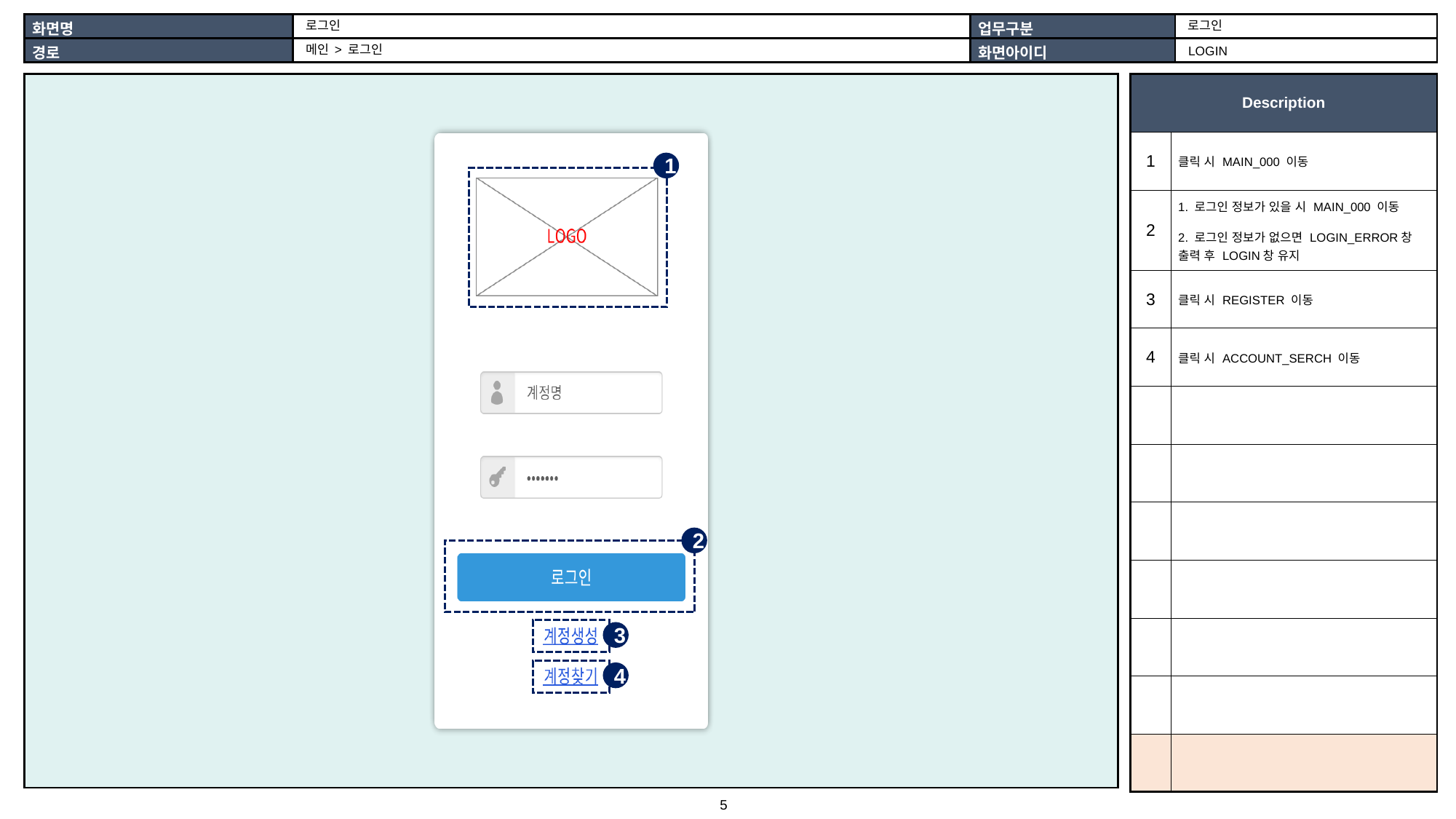

로그인
로그인
메인 > 로그인
LOGIN
|  |
| --- |
| Description |  |
| --- | --- |
| 1 | 클릭 시 MAIN\_000 이동 |
| 2 | 1. 로그인 정보가 있을 시 MAIN\_000 이동 2. 로그인 정보가 없으면 LOGIN\_ERROR창 출력 후 LOGIN창 유지 |
| 3 | 클릭 시 REGISTER 이동 |
| 4 | 클릭 시 ACCOUNT\_SERCH 이동 |
|  |  |
|  |  |
|  |  |
|  |  |
|  |  |
|  |  |
|  |  |
1

2

3

4